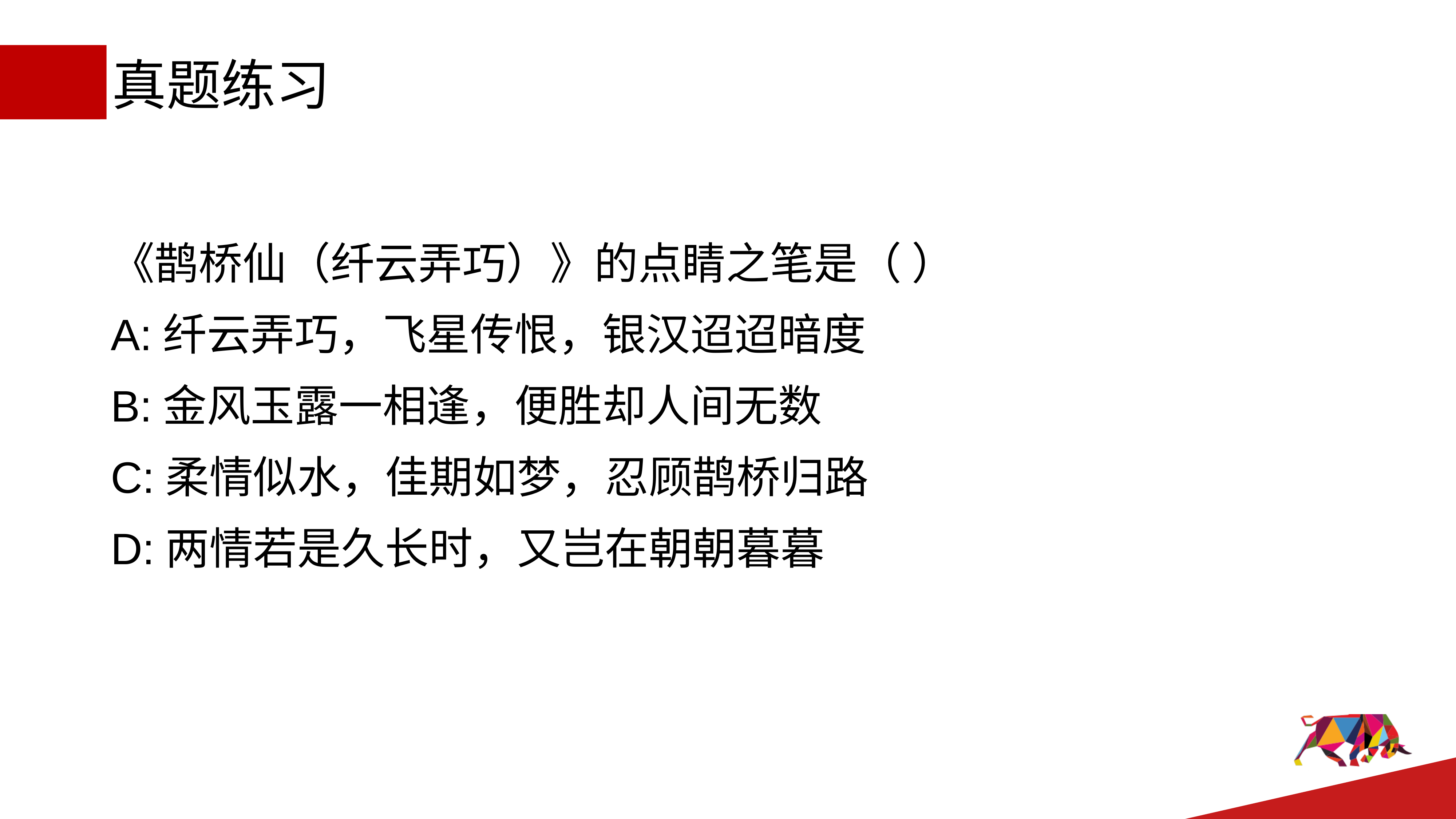

# 真题练习
《鹊桥仙（纤云弄巧）》的点睛之笔是（ ）
A:纤云弄巧，飞星传恨，银汉迢迢暗度
B:金风玉露一相逢，便胜却人间无数
C:柔情似水，佳期如梦，忍顾鹊桥归路
D:两情若是久长时，又岂在朝朝暮暮